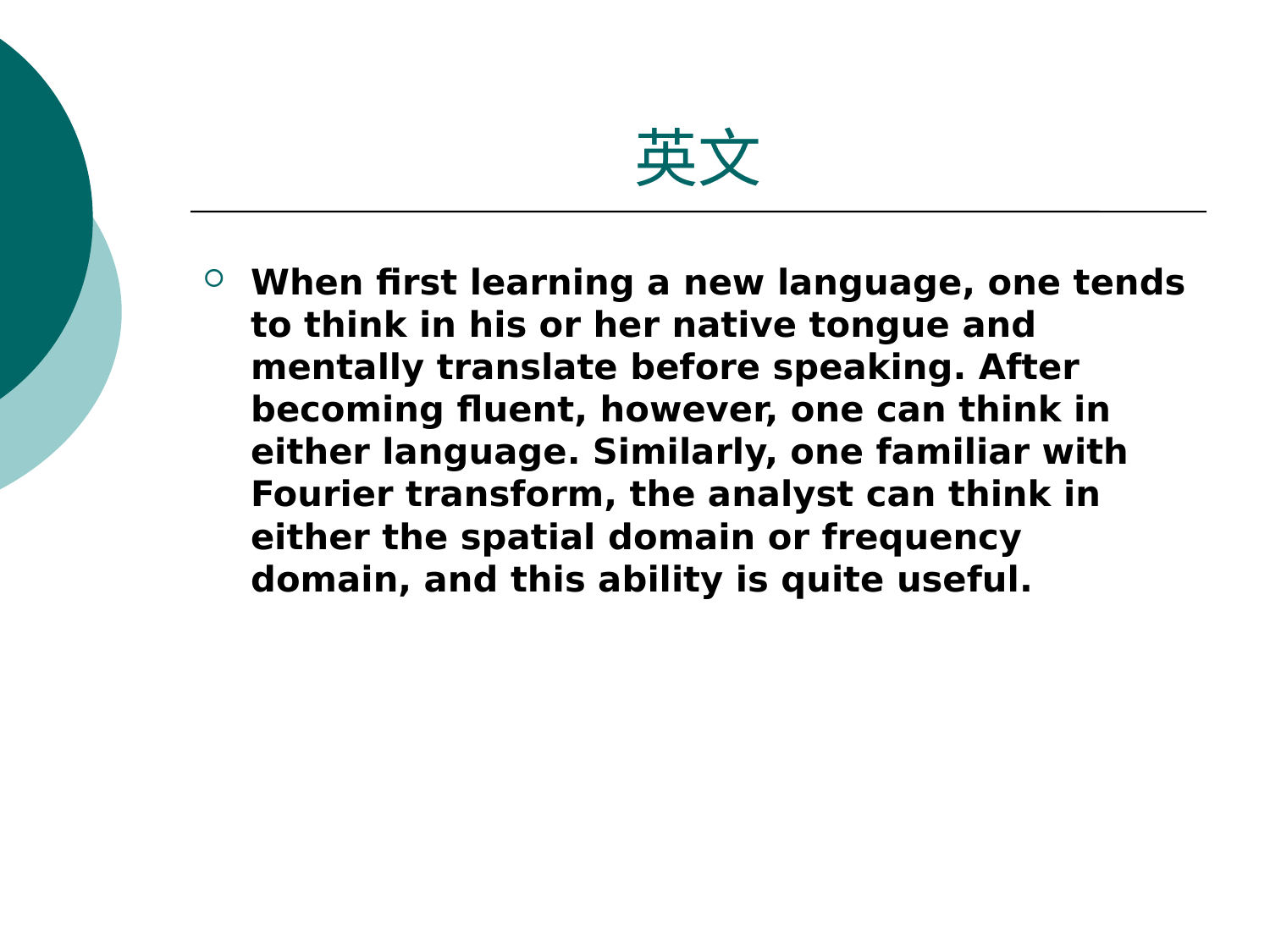

# 英文
When first learning a new language, one tends to think in his or her native tongue and mentally translate before speaking. After becoming fluent, however, one can think in either language. Similarly, one familiar with Fourier transform, the analyst can think in either the spatial domain or frequency domain, and this ability is quite useful.

53